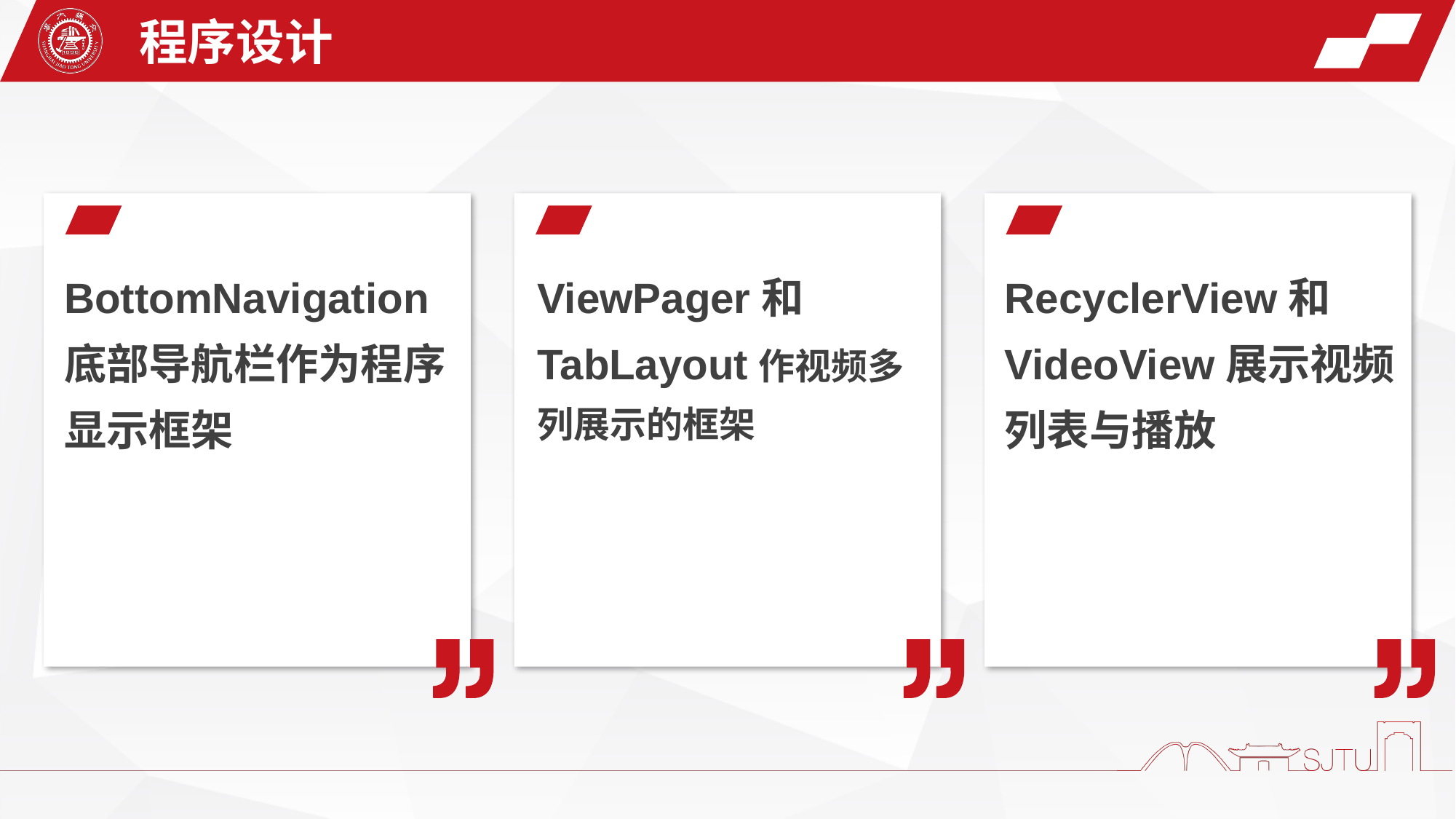

程序设计

BottomNavigation底部导航栏作为程序显示框架
ViewPager和TabLayout作视频多列展示的框架
RecyclerView和VideoView展示视频列表与播放